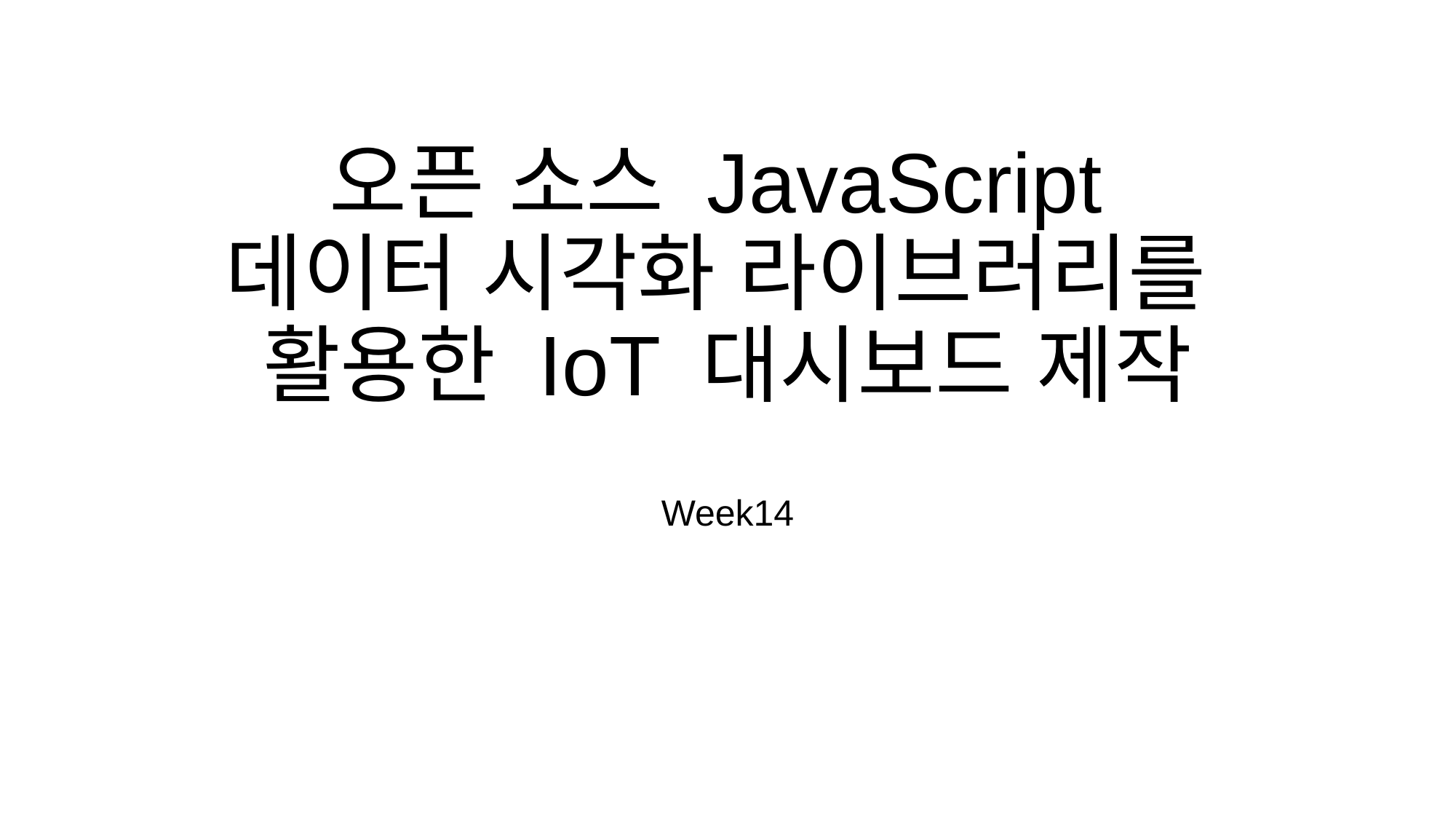

# 오픈 소스 JavaScript 데이터 시각화 라이브러리를  활용한 IoT 대시보드 제작

Week14